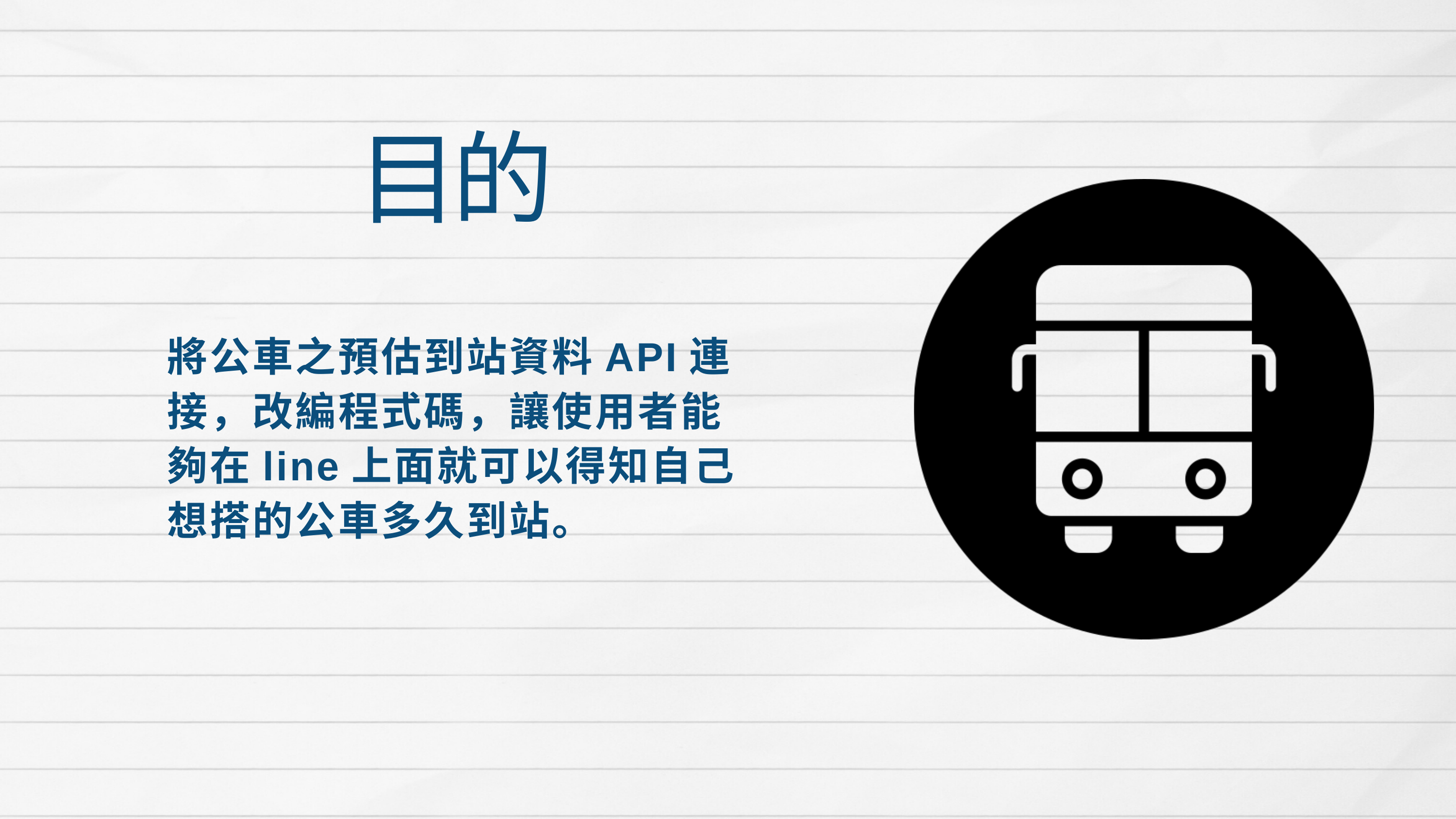

目的

將公車之預估到站資料API連接，改編程式碼，讓使用者能夠在line上面就可以得知自己想搭的公車多久到站。